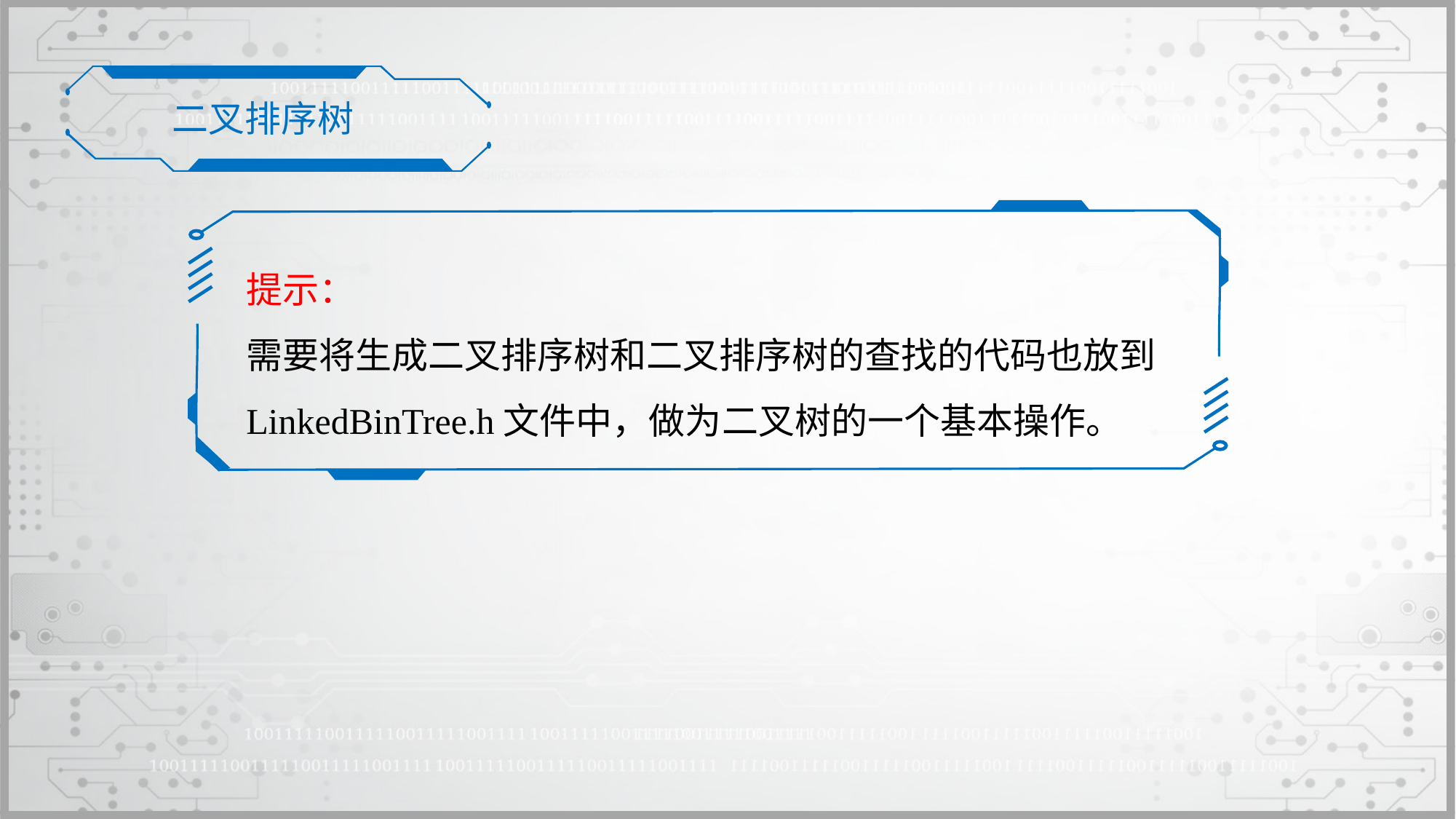

二叉排序树

提示：
需要将生成二叉排序树和二叉排序树的查找的代码也放到LinkedBinTree.h文件中，做为二叉树的一个基本操作。